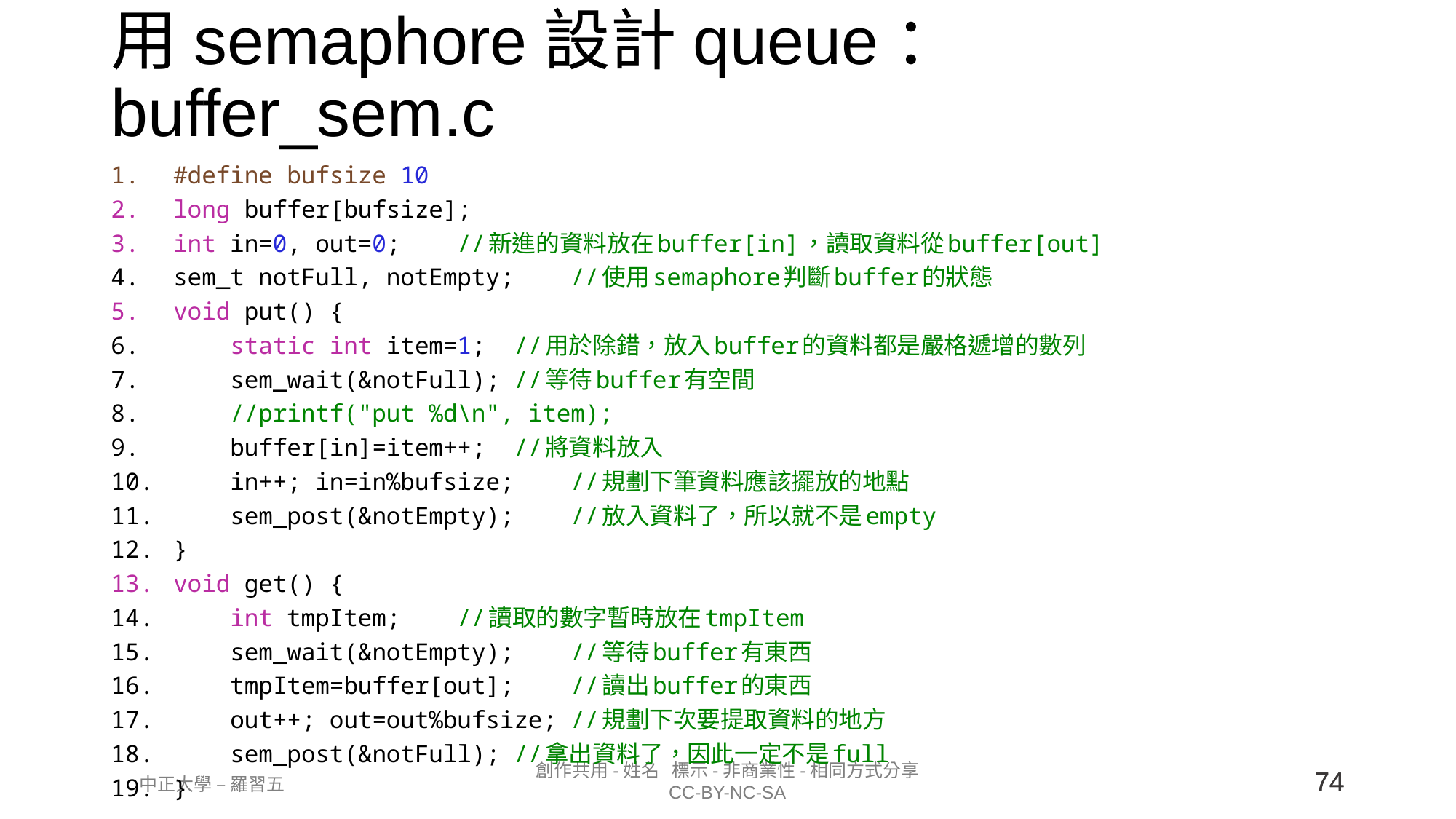

# 用semaphore設計queue：buffer_sem.c
#define bufsize 10
long buffer[bufsize];
int in=0, out=0;    //新進的資料放在buffer[in]，讀取資料從buffer[out]
sem_t notFull, notEmpty;    //使用semaphore判斷buffer的狀態
void put() {
    static int item=1;  //用於除錯，放入buffer的資料都是嚴格遞增的數列
    sem_wait(&notFull); //等待buffer有空間
    //printf("put %d\n", item);
    buffer[in]=item++;  //將資料放入
    in++; in=in%bufsize;    //規劃下筆資料應該擺放的地點
    sem_post(&notEmpty);    //放入資料了，所以就不是empty
}
void get() {
    int tmpItem;    //讀取的數字暫時放在tmpItem
    sem_wait(&notEmpty);    //等待buffer有東西
    tmpItem=buffer[out];    //讀出buffer的東西
    out++; out=out%bufsize; //規劃下次要提取資料的地方
    sem_post(&notFull); //拿出資料了，因此一定不是full
}